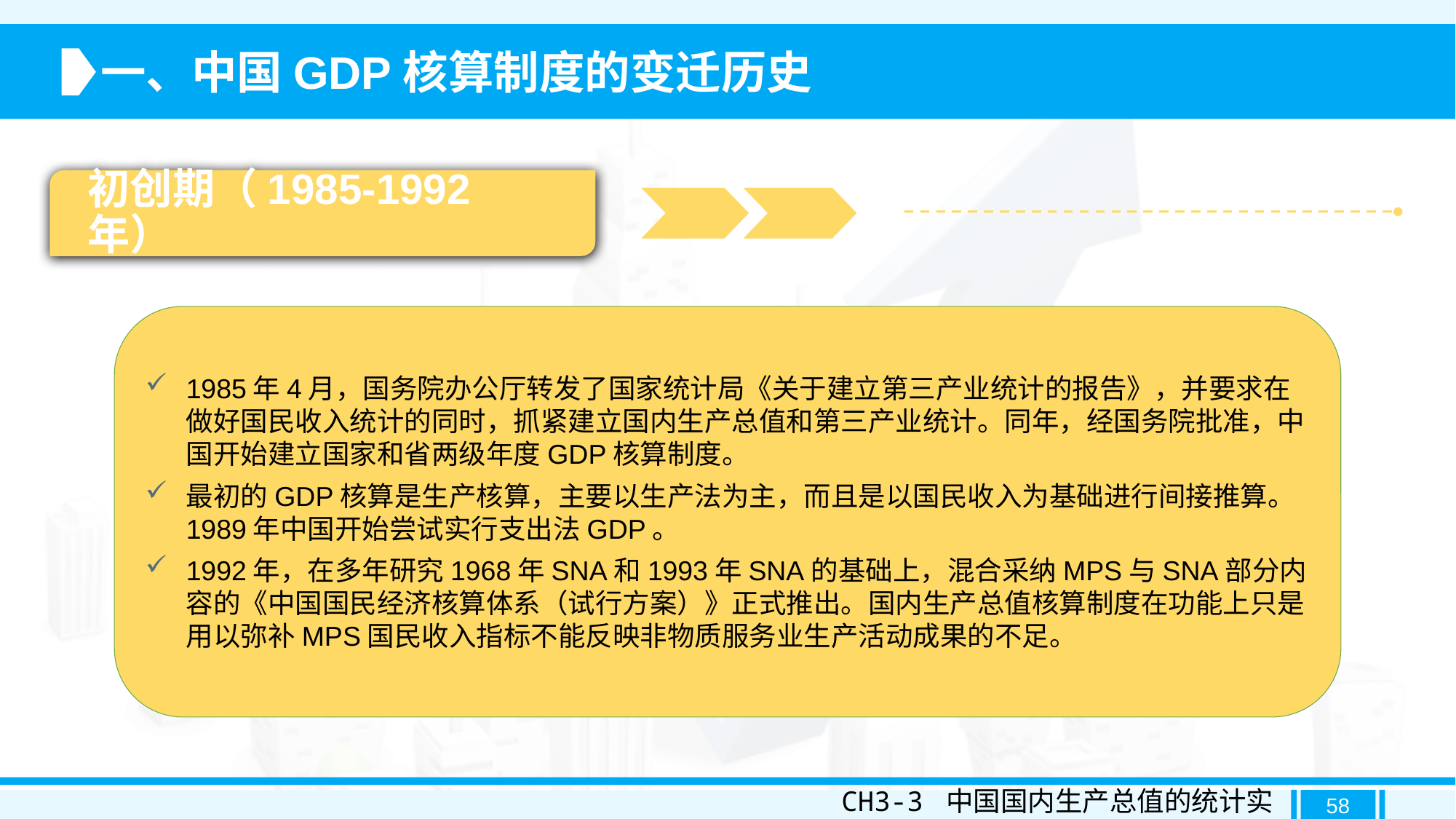

一、中国GDP核算制度的变迁历史

初创期（1985-1992年）

1985年4月，国务院办公厅转发了国家统计局《关于建立第三产业统计的报告》，并要求在做好国民收入统计的同时，抓紧建立国内生产总值和第三产业统计。同年，经国务院批准，中国开始建立国家和省两级年度GDP核算制度。
最初的GDP核算是生产核算，主要以生产法为主，而且是以国民收入为基础进行间接推算。1989年中国开始尝试实行支出法GDP。
1992年，在多年研究1968年SNA和1993年SNA的基础上，混合采纳MPS与SNA部分内容的《中国国民经济核算体系（试行方案）》正式推出。国内生产总值核算制度在功能上只是用以弥补MPS国民收入指标不能反映非物质服务业生产活动成果的不足。
CH3-3 中国国内生产总值的统计实践
58